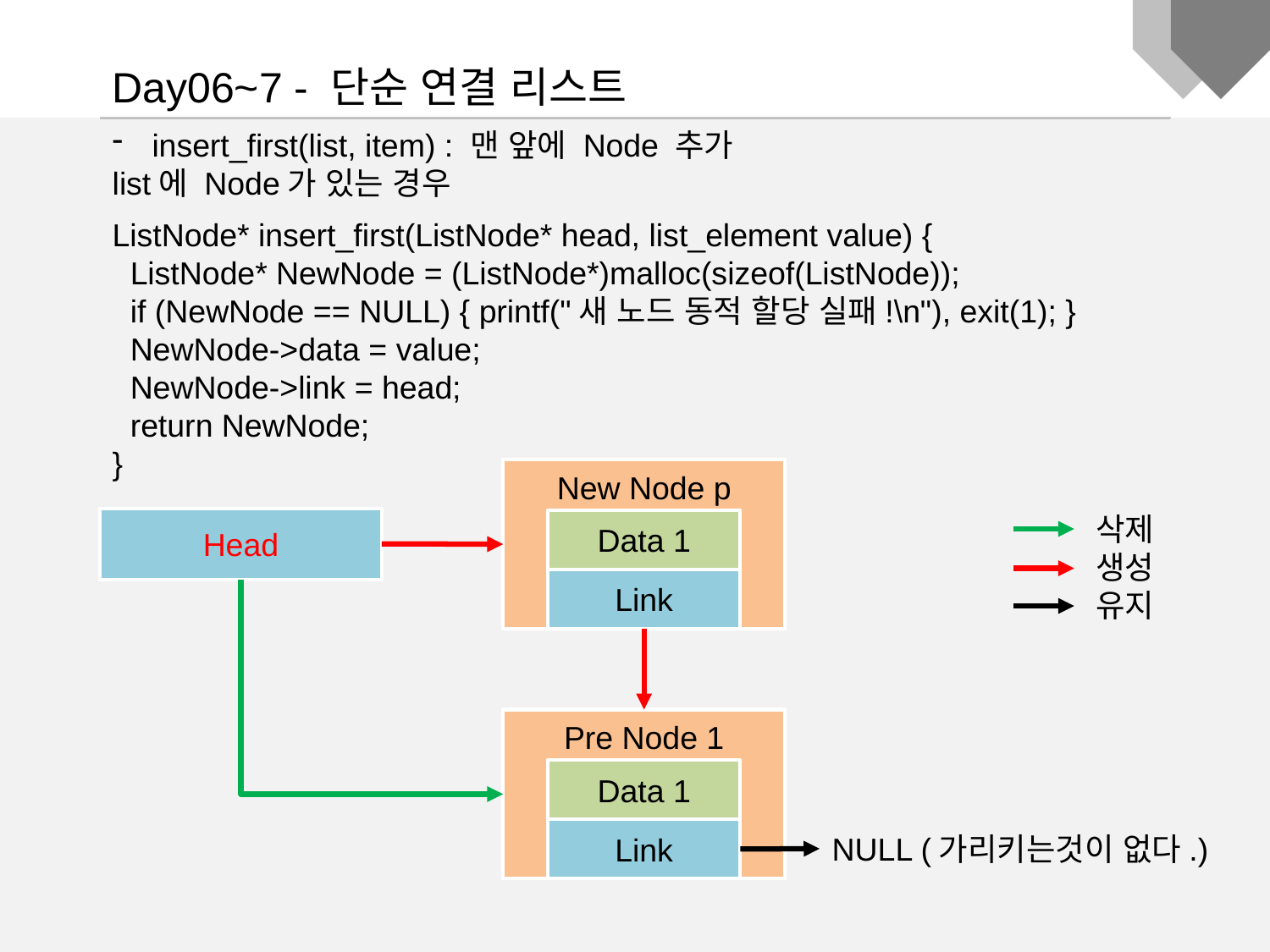

Day06~7 - 단순 연결 리스트
insert_first(list, item) : 맨 앞에 Node 추가
list에 Node가 있는 경우
ListNode* insert_first(ListNode* head, list_element value) {
  ListNode* NewNode = (ListNode*)malloc(sizeof(ListNode));
  if (NewNode == NULL) { printf("새 노드 동적 할당 실패!\n"), exit(1); }
  NewNode->data = value;
  NewNode->link = head;
  return NewNode;
}
New Node p

삭제
생성
유지
Head
Data 1
Link
Pre Node 1

Data 1
Link
NULL (가리키는것이 없다.)